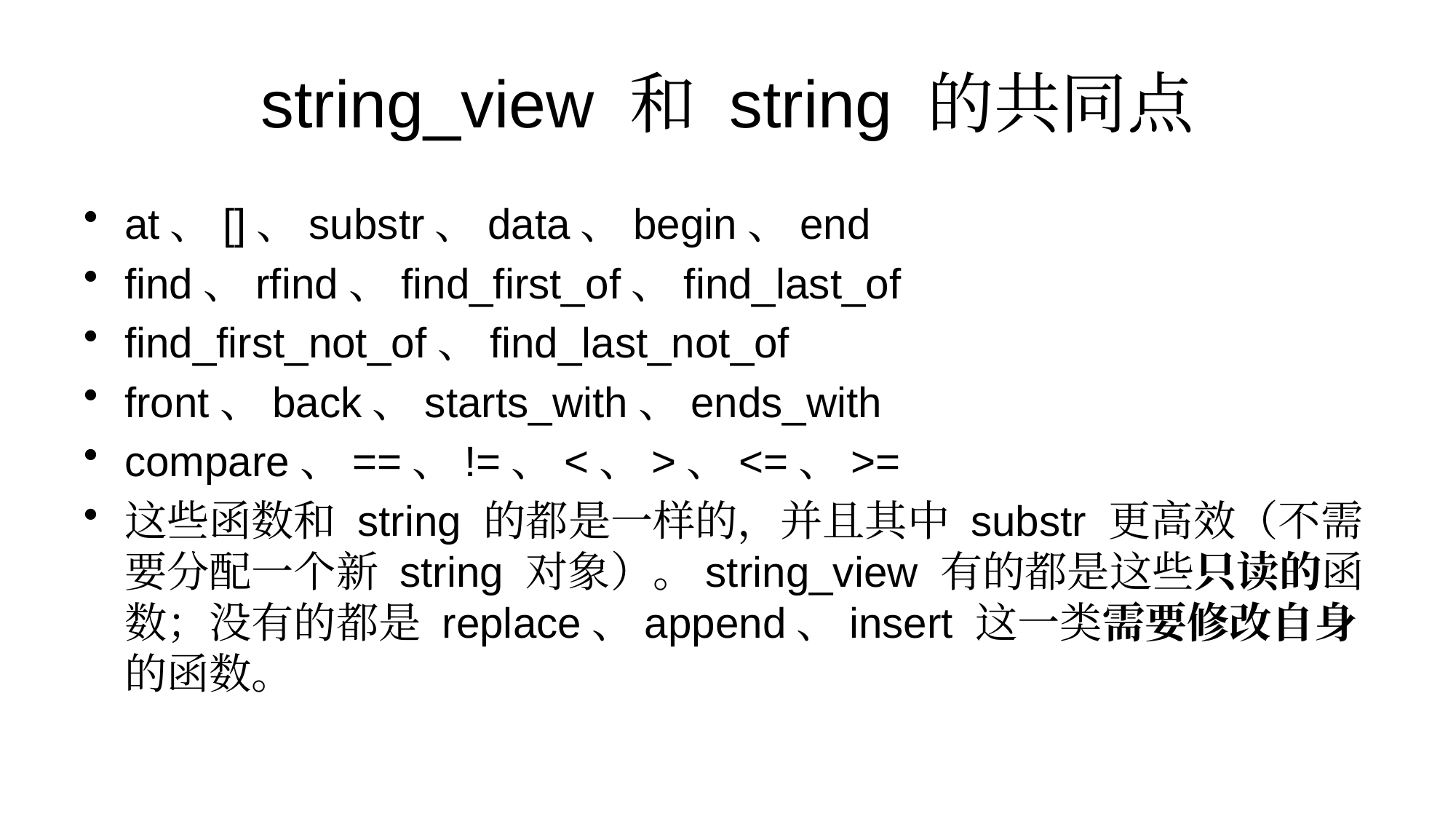

# string_view 和 string 的共同点
at、[]、substr、data、begin、end
find、rfind、find_first_of、find_last_of
find_first_not_of、find_last_not_of
front、back、starts_with、ends_with
compare、==、!=、<、>、<=、>=
这些函数和 string 的都是一样的，并且其中 substr 更高效（不需要分配一个新 string 对象）。string_view 有的都是这些只读的函数；没有的都是 replace、append、insert 这一类需要修改自身的函数。